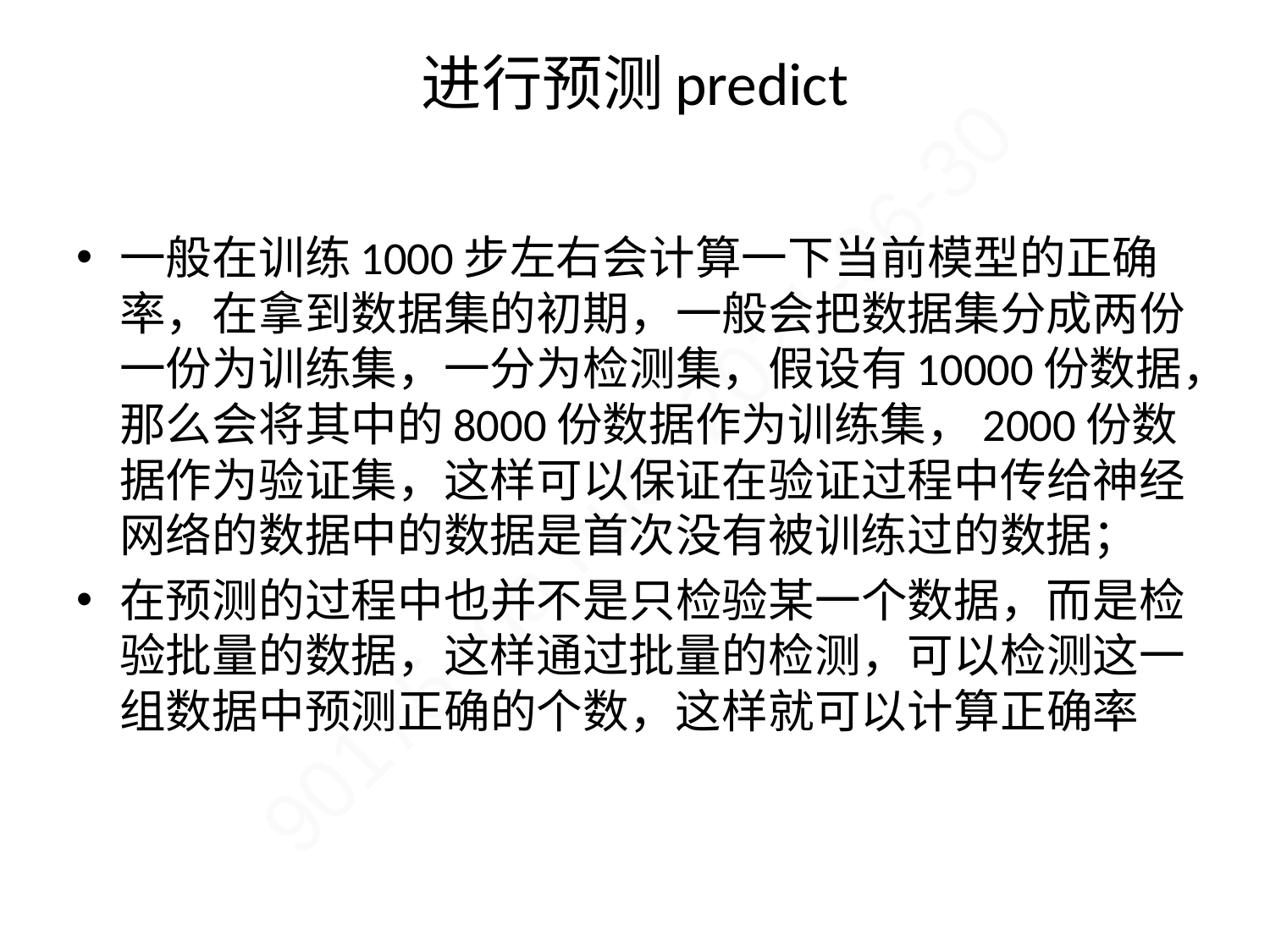

# 进行预测predict
一般在训练1000步左右会计算一下当前模型的正确率，在拿到数据集的初期，一般会把数据集分成两份一份为训练集，一分为检测集，假设有10000份数据，那么会将其中的8000份数据作为训练集，2000份数据作为验证集，这样可以保证在验证过程中传给神经网络的数据中的数据是首次没有被训练过的数据；
在预测的过程中也并不是只检验某一个数据，而是检验批量的数据，这样通过批量的检测，可以检测这一组数据中预测正确的个数，这样就可以计算正确率